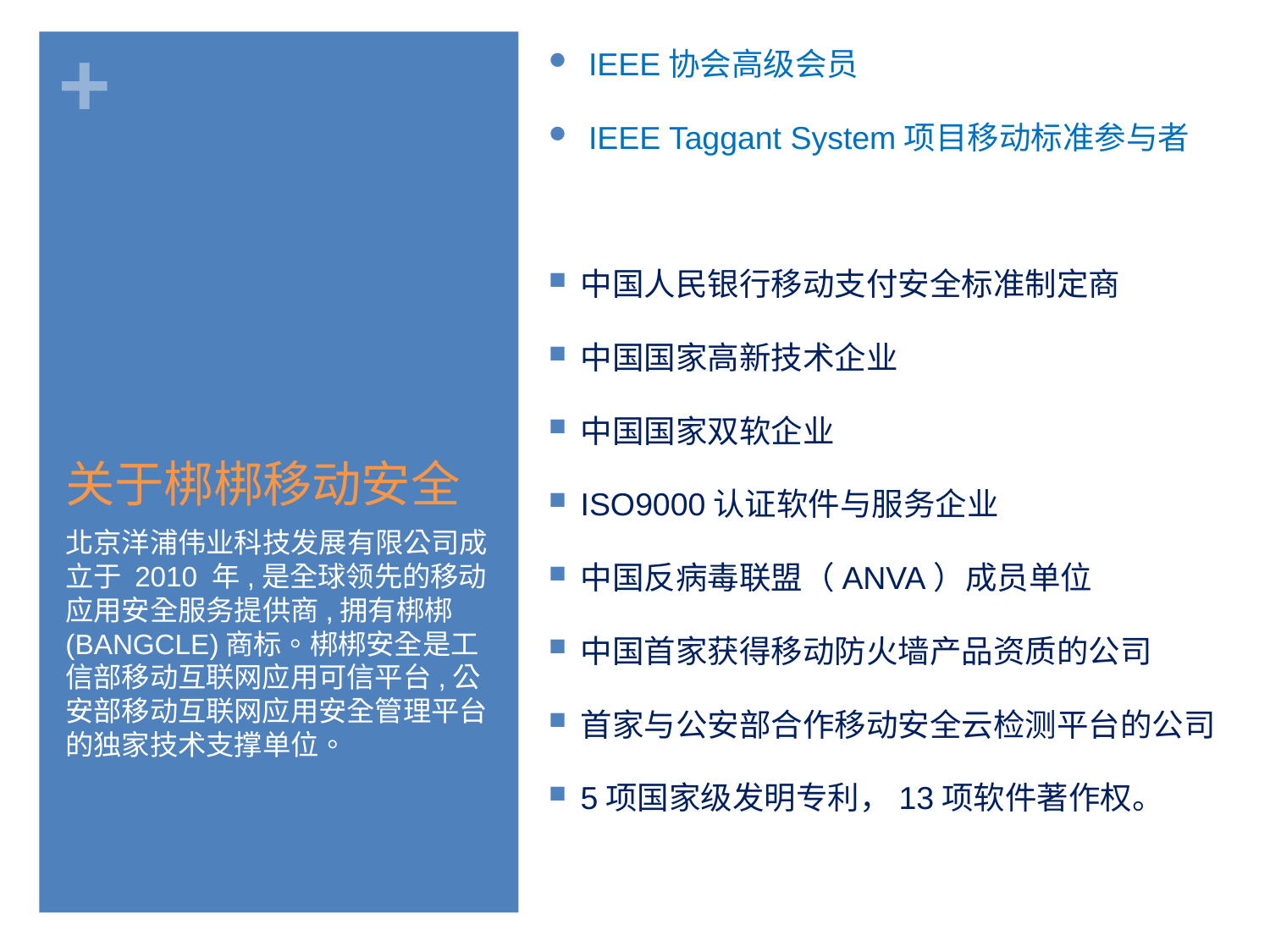

IEEE协会高级会员
IEEE Taggant System项目移动标准参与者

中国人民银行移动支付安全标准制定商
中国国家高新技术企业
中国国家双软企业
ISO9000认证软件与服务企业
中国反病毒联盟（ANVA）成员单位
中国首家获得移动防火墙产品资质的公司
首家与公安部合作移动安全云检测平台的公司
5项国家级发明专利，13项软件著作权。

# 关于梆梆移动安全
北京洋浦伟业科技发展有限公司成立于 2010 年,是全球领先的移动应用安全服务提供商,拥有梆梆(BANGCLE)商标。梆梆安全是工信部移动互联网应用可信平台,公安部移动互联网应用安全管理平台的独家技术支撑单位。